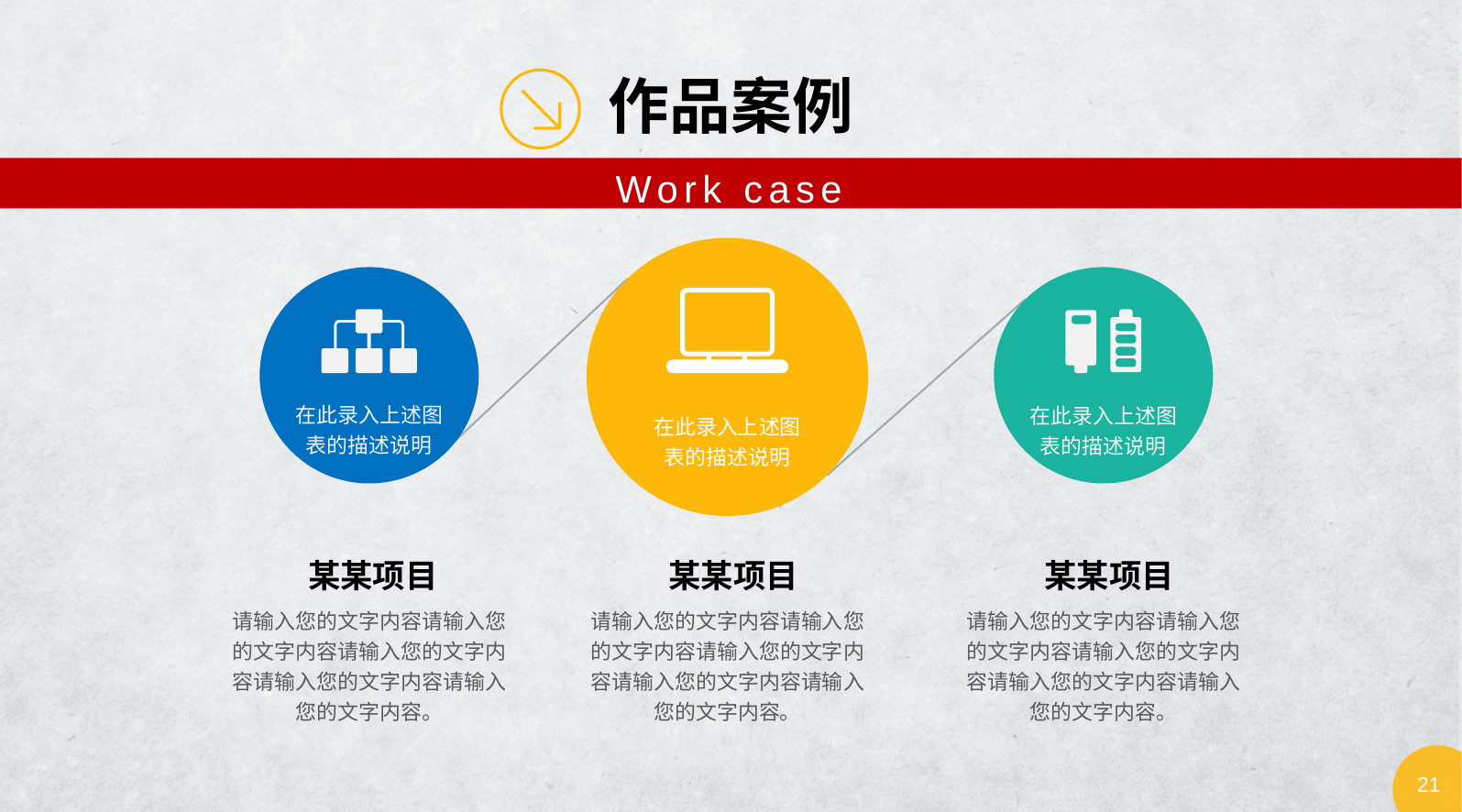

作品案例

Work case

在此录入上述图表的描述说明

在此录入上述图表的描述说明

在此录入上述图表的描述说明
某某项目
某某项目
某某项目
请输入您的文字内容请输入您的文字内容请输入您的文字内容请输入您的文字内容请输入您的文字内容。
请输入您的文字内容请输入您的文字内容请输入您的文字内容请输入您的文字内容请输入您的文字内容。
请输入您的文字内容请输入您的文字内容请输入您的文字内容请输入您的文字内容请输入您的文字内容。